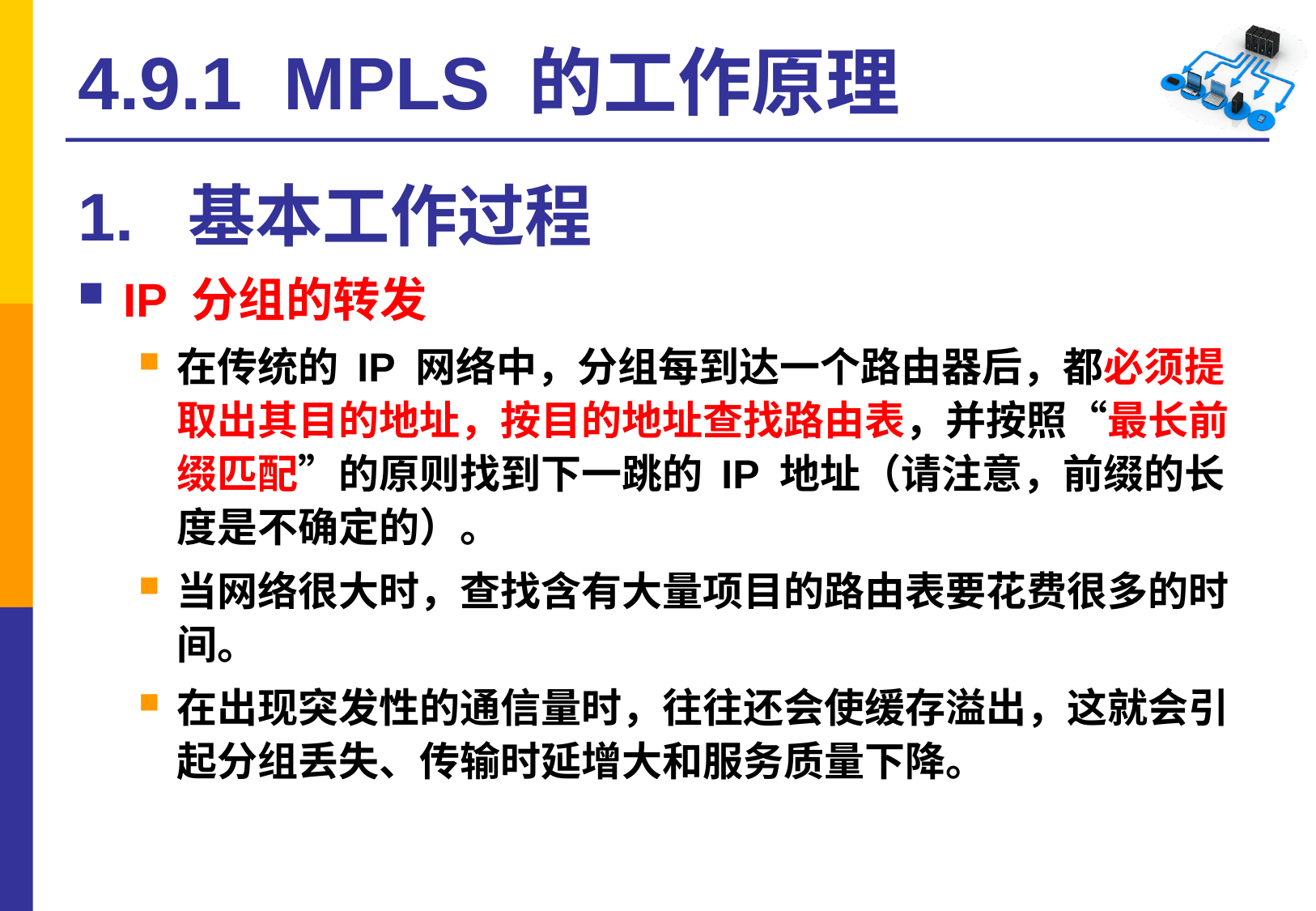

# 4.9.1  MPLS 的工作原理
1.  基本工作过程
IP 分组的转发
在传统的 IP 网络中，分组每到达一个路由器后，都必须提取出其目的地址，按目的地址查找路由表，并按照“最长前缀匹配”的原则找到下一跳的 IP 地址（请注意，前缀的长度是不确定的）。
当网络很大时，查找含有大量项目的路由表要花费很多的时间。
在出现突发性的通信量时，往往还会使缓存溢出，这就会引起分组丢失、传输时延增大和服务质量下降。